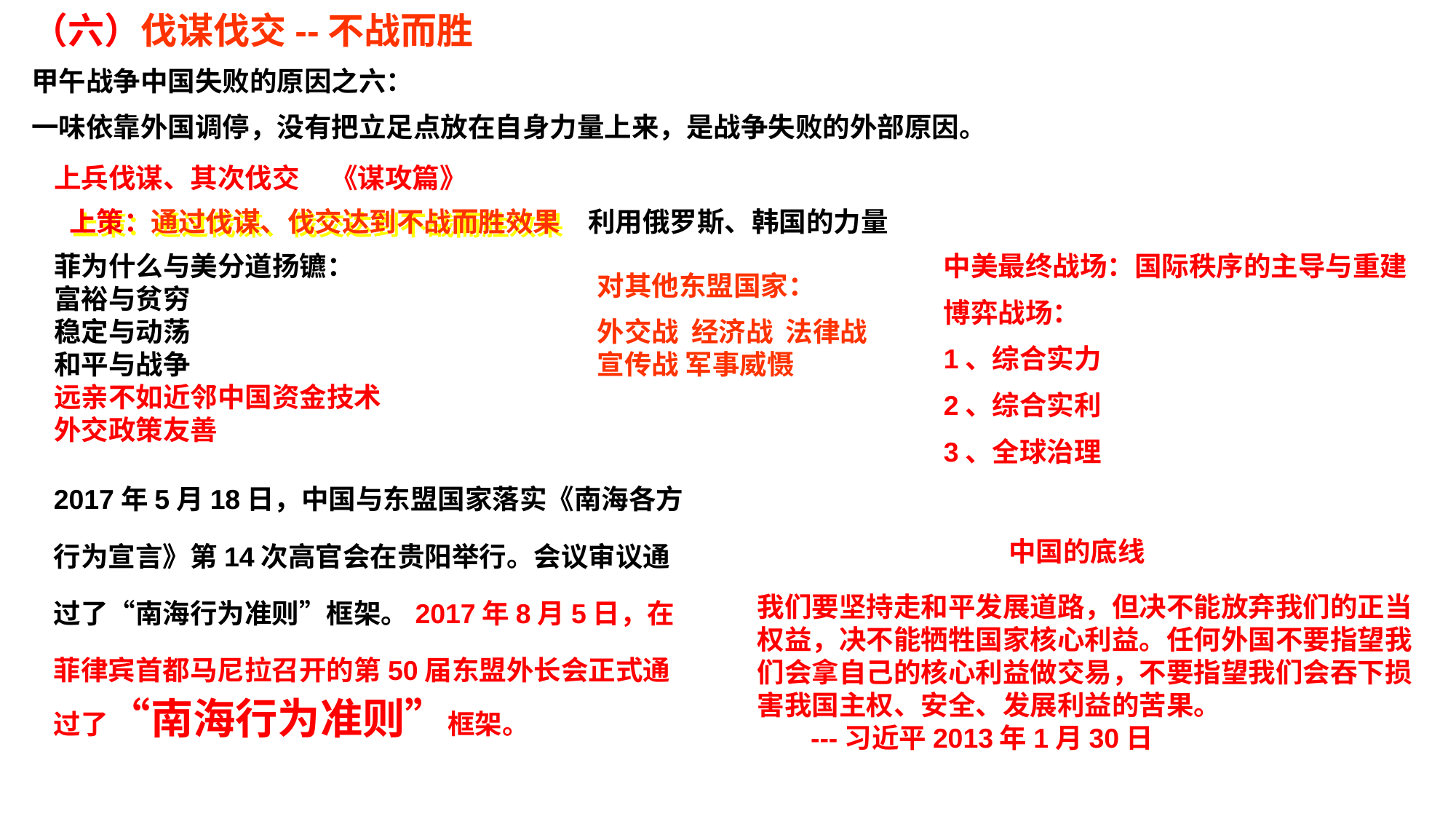

（六）伐谋伐交--不战而胜
甲午战争中国失败的原因之六：
一味依靠外国调停，没有把立足点放在自身力量上来，是战争失败的外部原因。
上兵伐谋、其次伐交     《谋攻篇》
利用俄罗斯、韩国的力量
上策：通过伐谋、伐交达到不战而胜效果
菲为什么与美分道扬镳：
富裕与贫穷
稳定与动荡
和平与战争
远亲不如近邻中国资金技术
外交政策友善
中美最终战场：国际秩序的主导与重建
博弈战场：
1、综合实力
2、综合实利
3、全球治理
对其他东盟国家：
外交战  经济战  法律战  宣传战 军事威慑
2017年5月18日，中国与东盟国家落实《南海各方行为宣言》第14次高官会在贵阳举行。会议审议通过了“南海行为准则”框架。2017年8月5日，在菲律宾首都马尼拉召开的第50届东盟外长会正式通过了“南海行为准则”框架。
中国的底线
我们要坚持走和平发展道路，但决不能放弃我们的正当权益，决不能牺牲国家核心利益。任何外国不要指望我们会拿自己的核心利益做交易，不要指望我们会吞下损害我国主权、安全、发展利益的苦果。
       ---习近平2013年1月30日